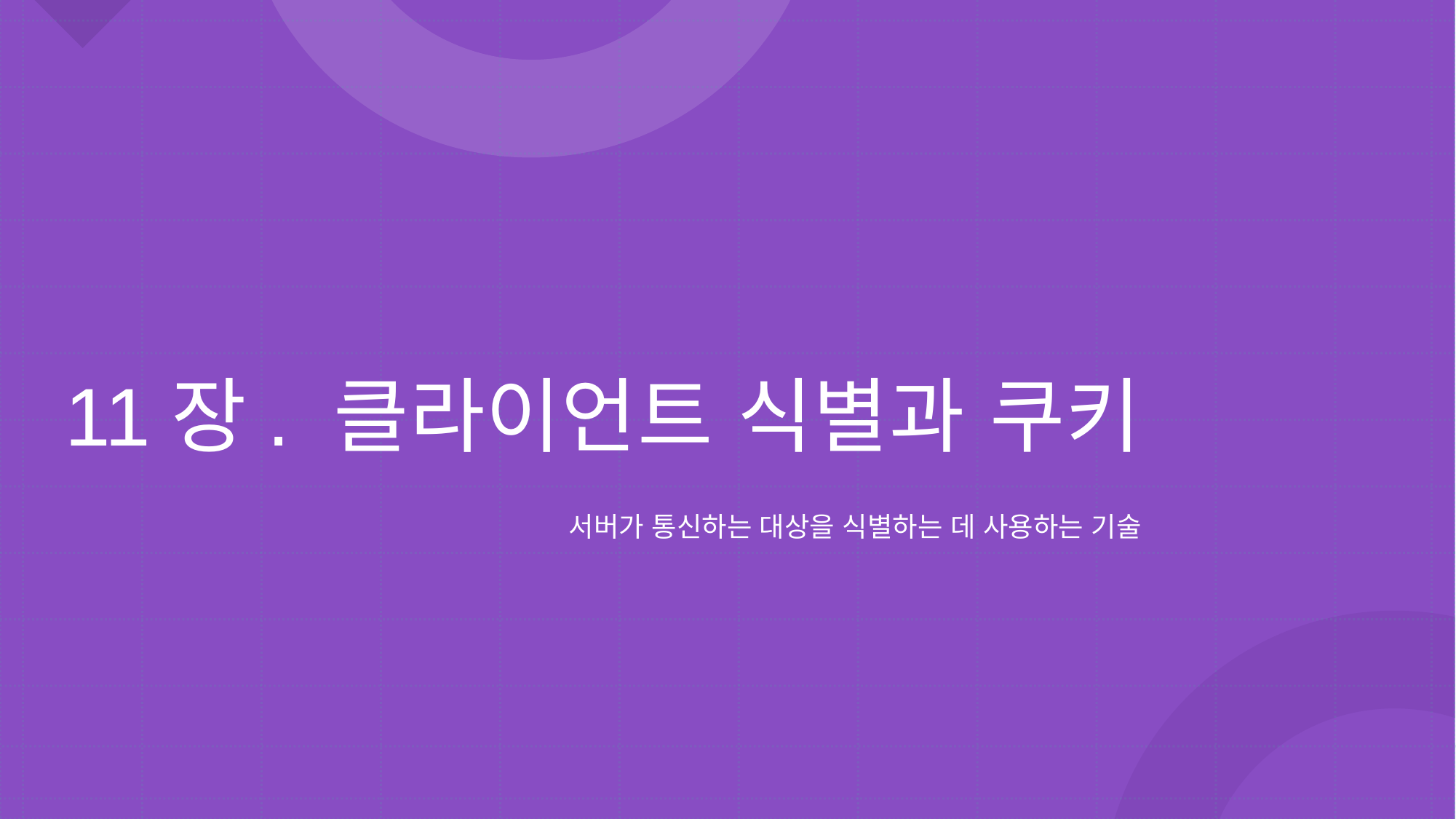

# 11장. 클라이언트 식별과 쿠키
서버가 통신하는 대상을 식별하는 데 사용하는 기술